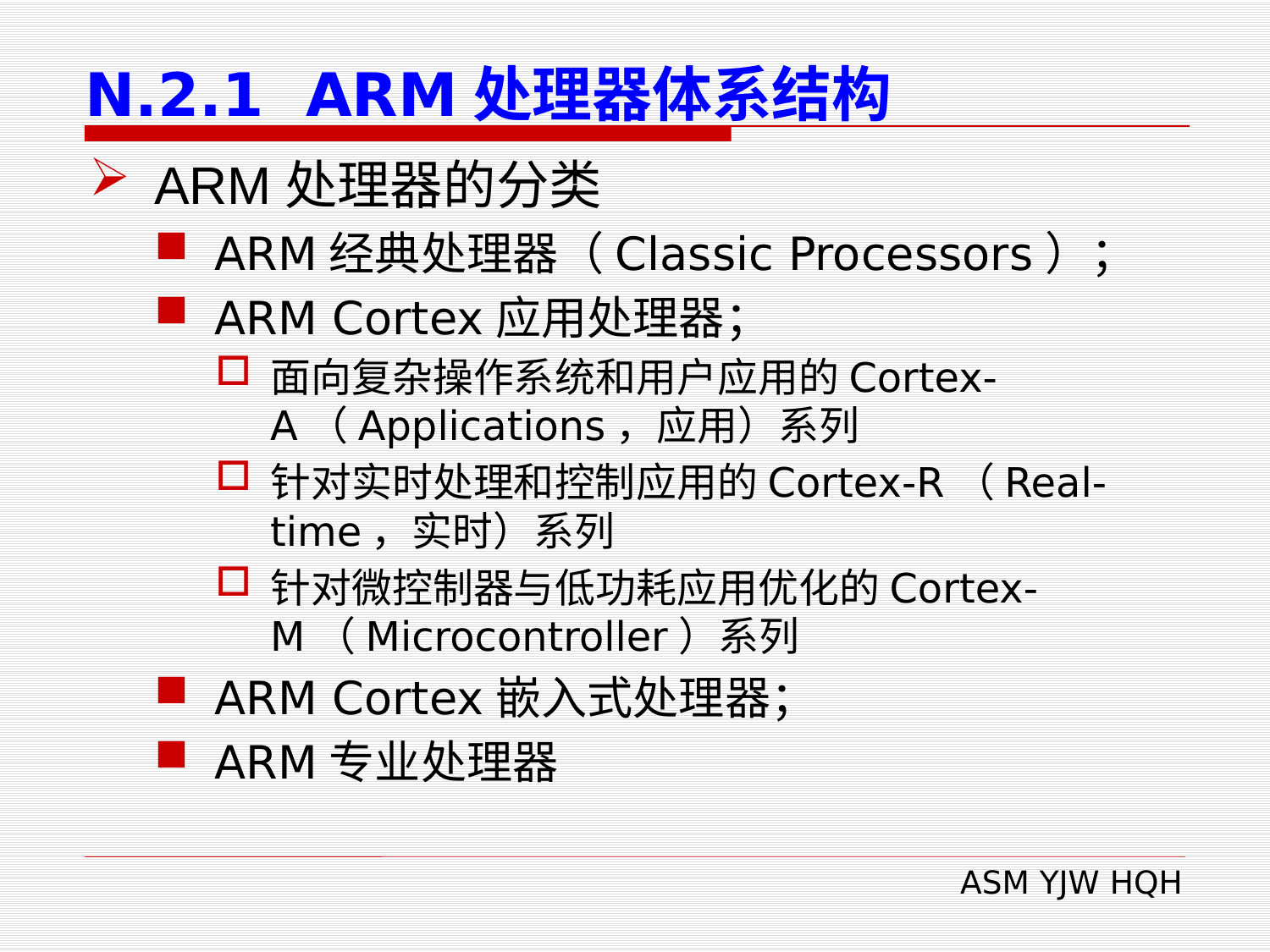

# N.2.1  ARM处理器体系结构
ARM处理器的分类
ARM经典处理器（Classic Processors）；
ARM Cortex应用处理器；
面向复杂操作系统和用户应用的Cortex-A（Applications，应用）系列
针对实时处理和控制应用的Cortex-R（Real-time，实时）系列
针对微控制器与低功耗应用优化的Cortex-M（Microcontroller）系列
ARM Cortex嵌入式处理器；
ARM专业处理器